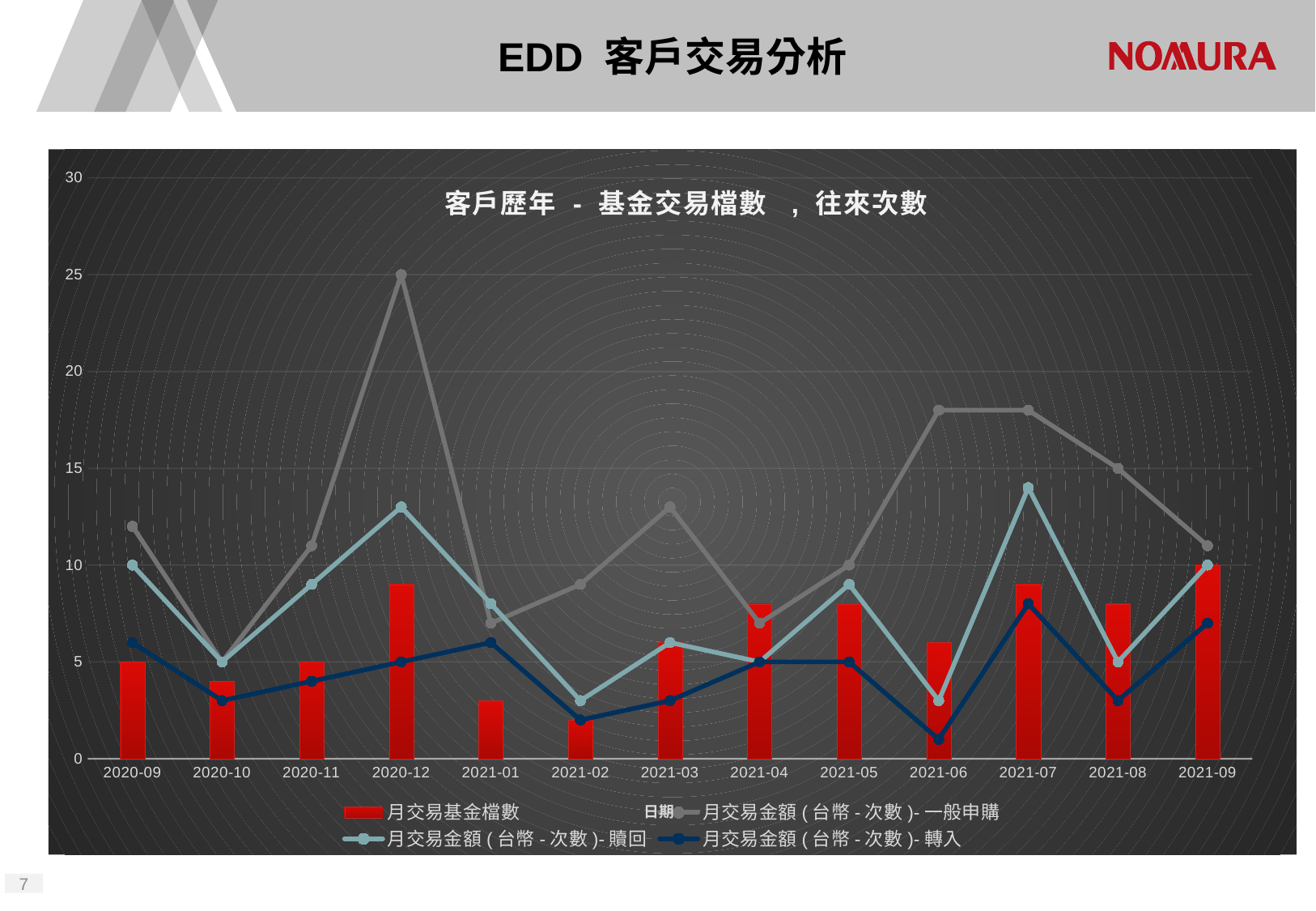

# EDD 客戶交易分析

### Chart: 客戶歷年 - 基金交易檔數  , 往來次數

| Category | 月交易基金檔數 | 月交易金額(台幣-次數)-一般申購 | 月交易金額(台幣-次數)-贖回 | 月交易金額(台幣-次數)-轉入 |
|---|---|---|---|---|
| 2020-09 | 5.0 | 12.0 | 10.0 | 6.0 |
| 2020-10 | 4.0 | 5.0 | 5.0 | 3.0 |
| 2020-11 | 5.0 | 11.0 | 9.0 | 4.0 |
| 2020-12 | 9.0 | 25.0 | 13.0 | 5.0 |
| 2021-01 | 3.0 | 7.0 | 8.0 | 6.0 |
| 2021-02 | 2.0 | 9.0 | 3.0 | 2.0 |
| 2021-03 | 6.0 | 13.0 | 6.0 | 3.0 |
| 2021-04 | 8.0 | 7.0 | 5.0 | 5.0 |
| 2021-05 | 8.0 | 10.0 | 9.0 | 5.0 |
| 2021-06 | 6.0 | 18.0 | 3.0 | 1.0 |
| 2021-07 | 9.0 | 18.0 | 14.0 | 8.0 |
| 2021-08 | 8.0 | 15.0 | 5.0 | 3.0 |
| 2021-09 | 10.0 | 11.0 | 10.0 | 7.0 |
7